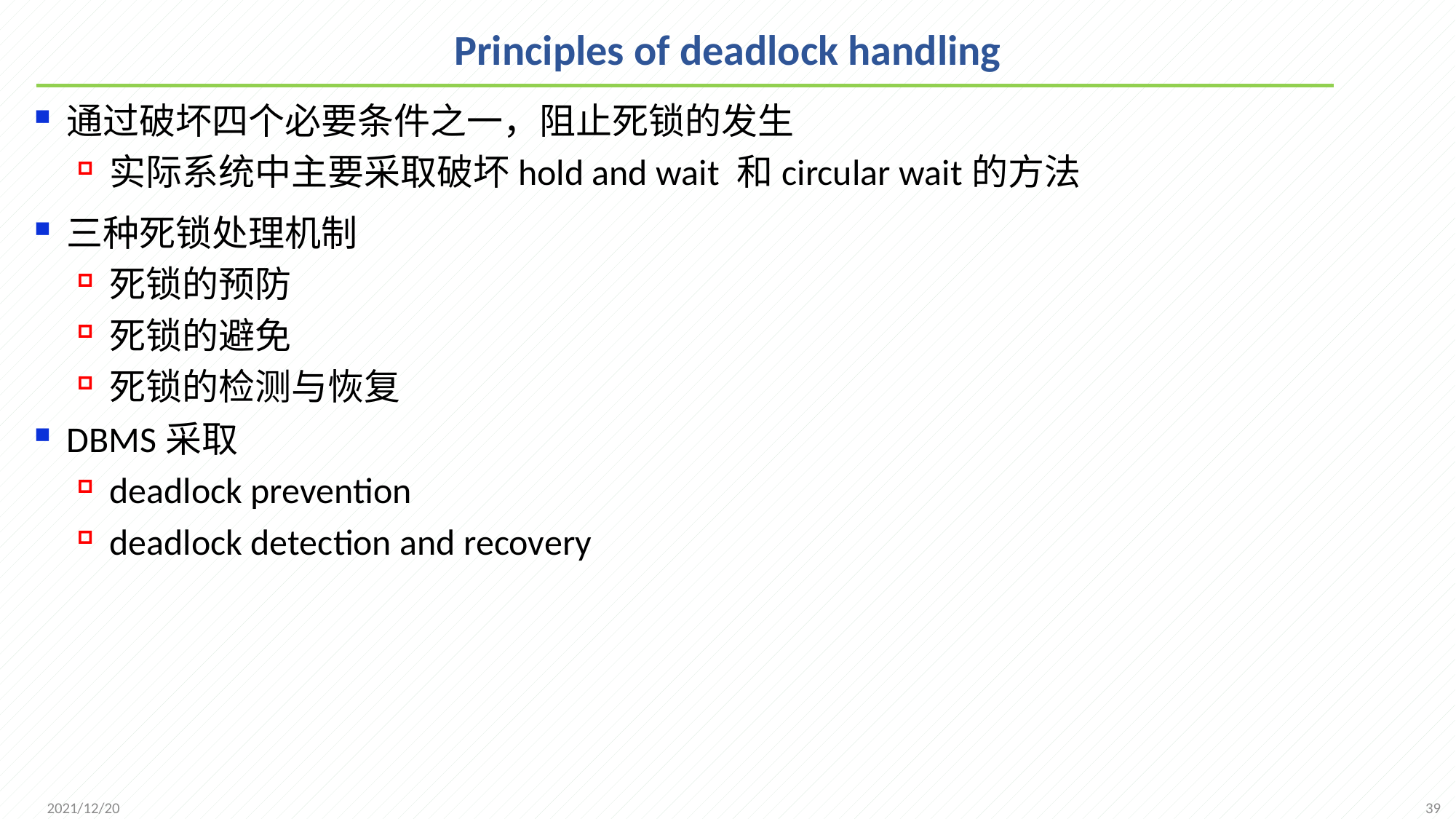

# Principles of deadlock handling
通过破坏四个必要条件之一，阻止死锁的发生
实际系统中主要采取破坏hold and wait 和circular wait的方法
三种死锁处理机制
死锁的预防
死锁的避免
死锁的检测与恢复
DBMS采取
deadlock prevention
deadlock detection and recovery
39
2021/12/20